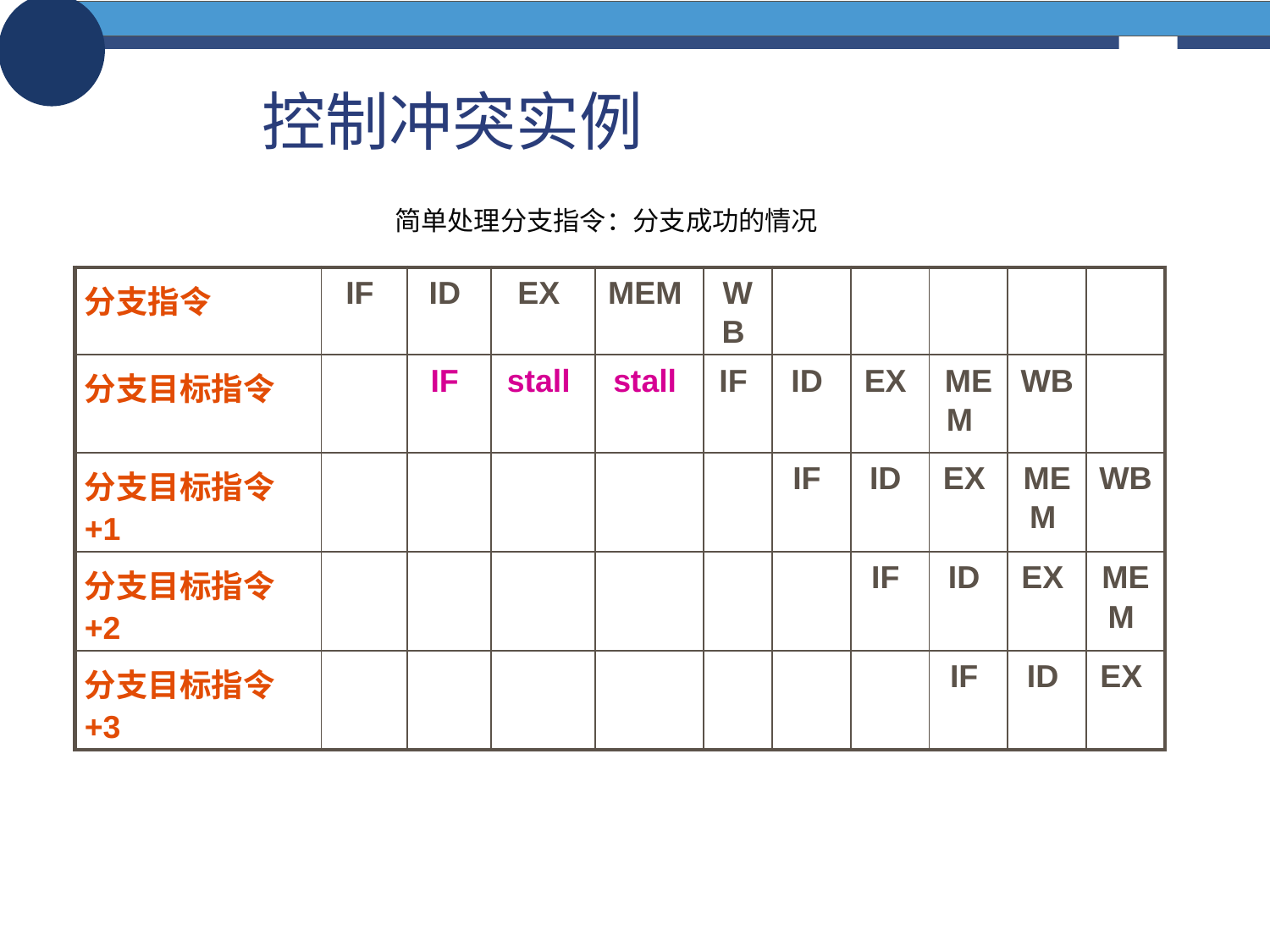

# 控制冲突实例
简单处理分支指令：分支成功的情况
| 分支指令 | IF | ID | EX | MEM | WB |  |  |  |  |  |
| --- | --- | --- | --- | --- | --- | --- | --- | --- | --- | --- |
| 分支目标指令 |  | IF | stall | stall | IF | ID | EX | MEM | WB |  |
| 分支目标指令+1 |  |  |  |  |  | IF | ID | EX | MEM | WB |
| 分支目标指令+2 |  |  |  |  |  |  | IF | ID | EX | MEM |
| 分支目标指令+3 |  |  |  |  |  |  |  | IF | ID | EX |